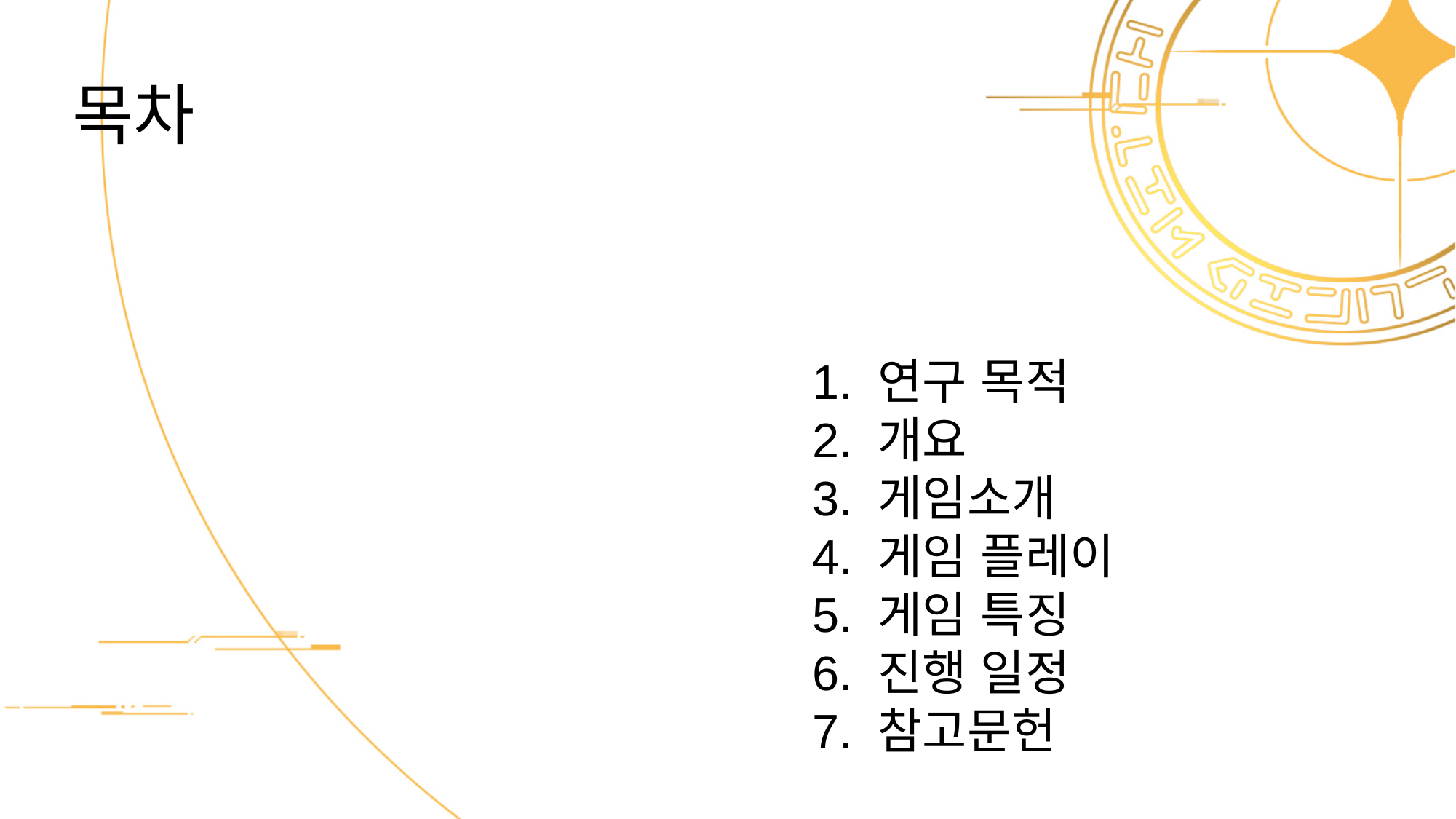

# 목차
1. 연구 목적
2. 개요
3. 게임소개
4. 게임 플레이
5. 게임 특징
6. 진행 일정
7. 참고문헌